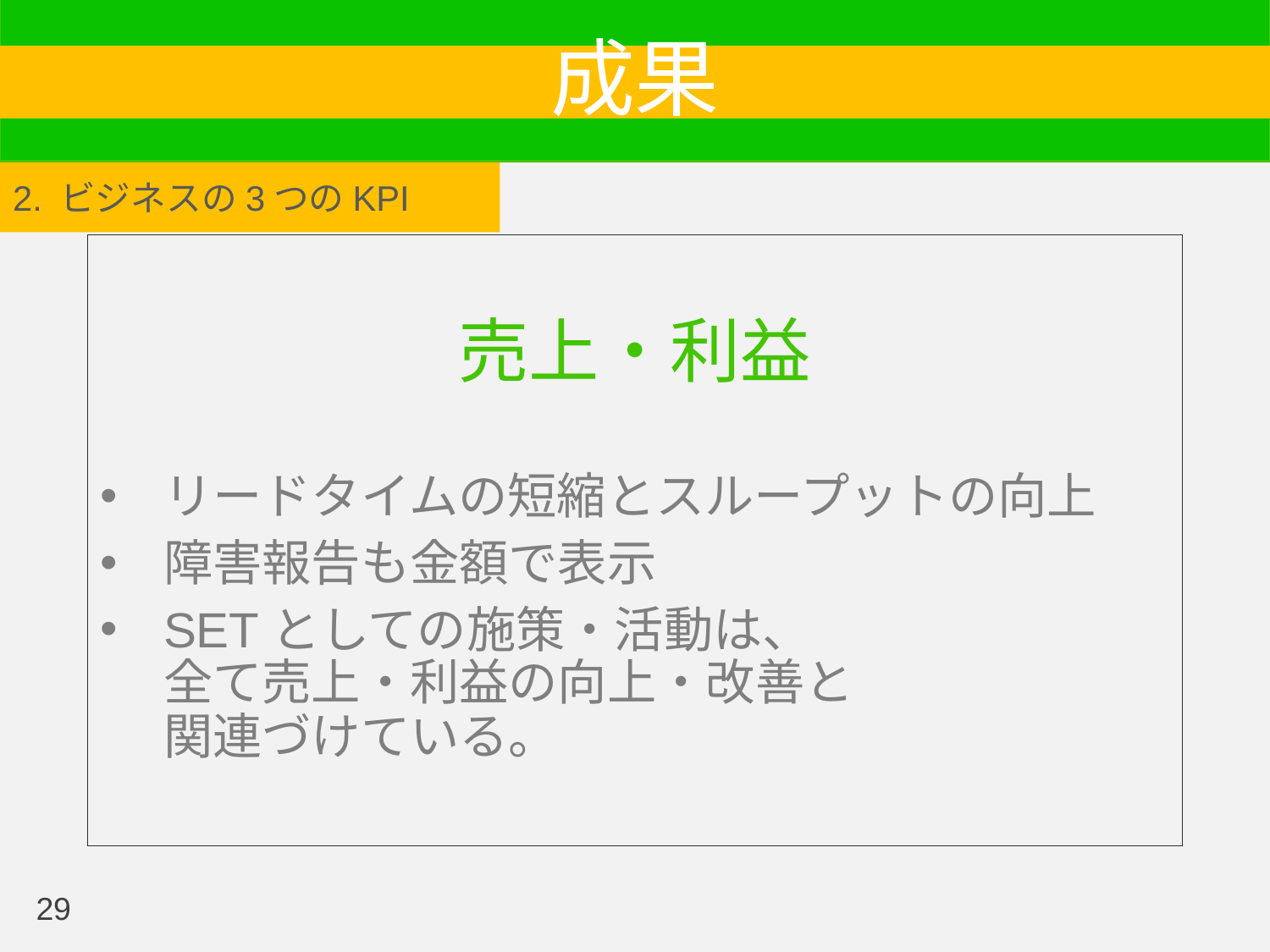

# 成果
2. ビジネスの3つのKPI
売上・利益

リードタイムの短縮とスループットの向上
障害報告も金額で表示
SETとしての施策・活動は、
全て売上・利益の向上・改善と
関連づけている。
29